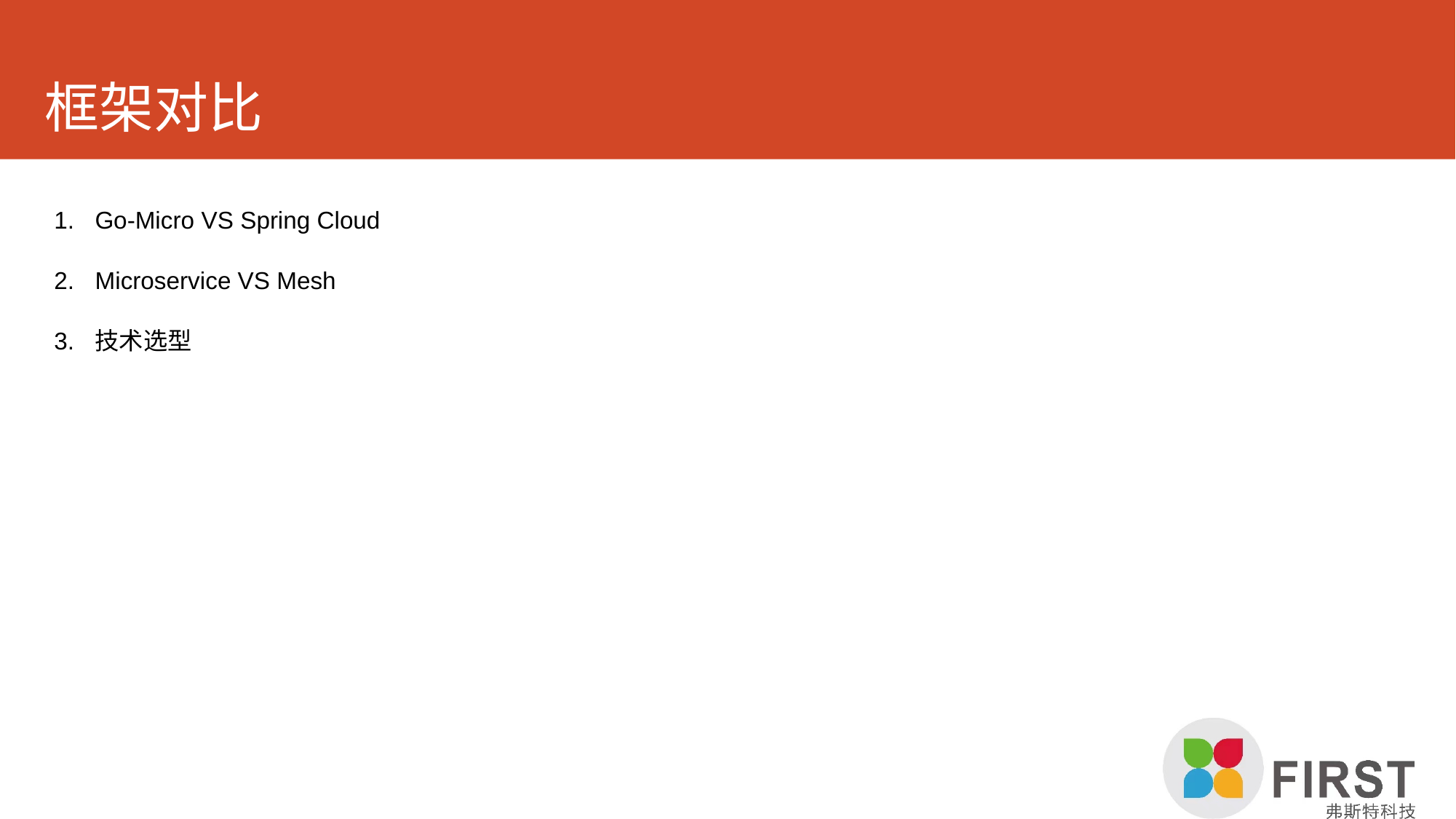

# 框架对比

Go-Micro VS Spring Cloud
Microservice VS Mesh
技术选型